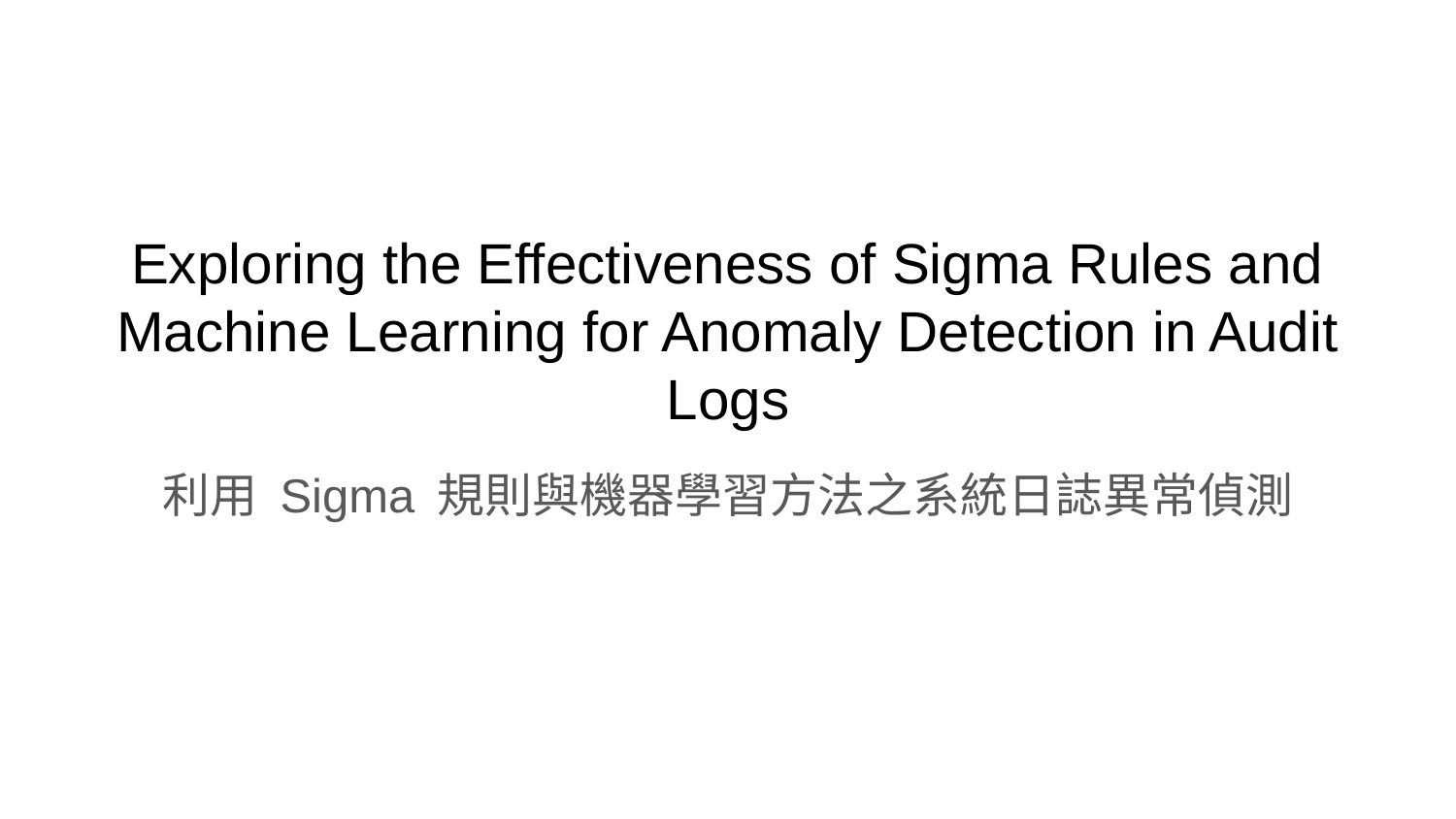

# Exploring the Effectiveness of Sigma Rules and Machine Learning for Anomaly Detection in Audit Logs
利用 Sigma 規則與機器學習方法之系統日誌異常偵測